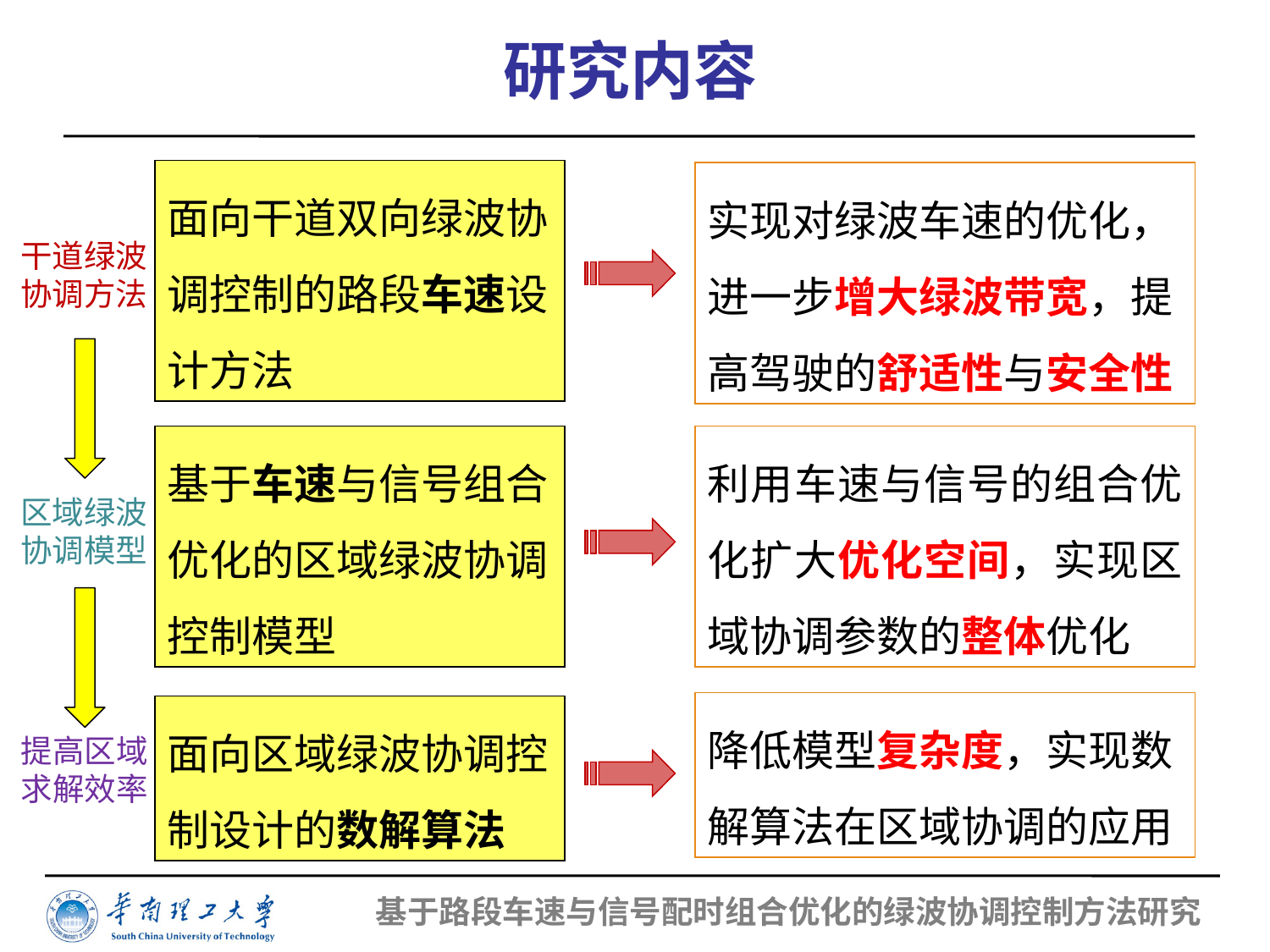

研究内容
面向干道双向绿波协调控制的路段车速设计方法
实现对绿波车速的优化，进一步增大绿波带宽，提高驾驶的舒适性与安全性
干道绿波协调方法

基于车速与信号组合优化的区域绿波协调控制模型
利用车速与信号的组合优化扩大优化空间，实现区域协调参数的整体优化
区域绿波协调模型

降低模型复杂度，实现数解算法在区域协调的应用
面向区域绿波协调控制设计的数解算法
提高区域求解效率